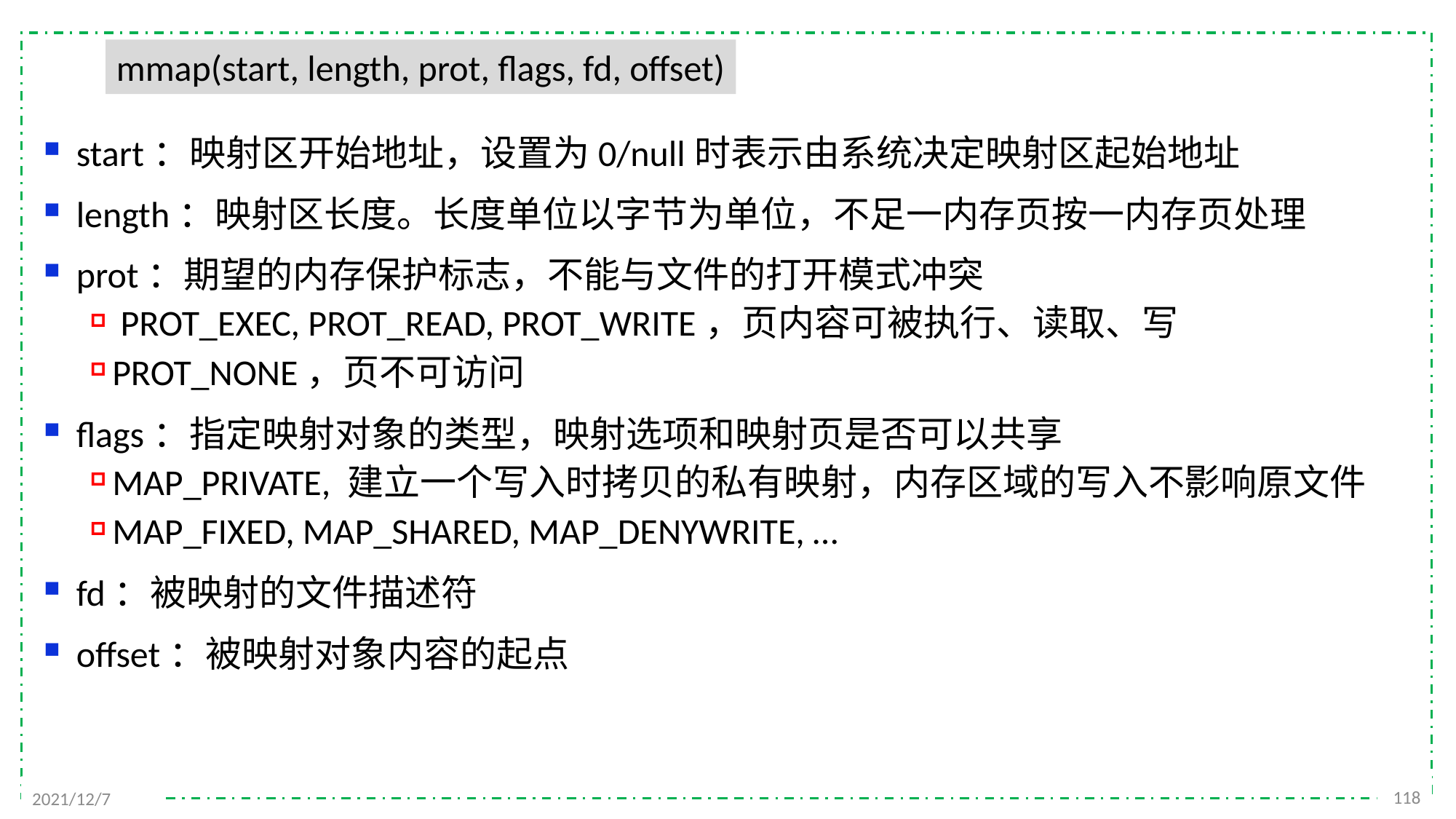

mmap(start, length, prot, flags, fd, offset)
start：映射区开始地址，设置为0/null时表示由系统决定映射区起始地址
length：映射区长度。长度单位以字节为单位，不足一内存页按一内存页处理
prot：期望的内存保护标志，不能与文件的打开模式冲突
 PROT_EXEC, PROT_READ, PROT_WRITE，页内容可被执行、读取、写
PROT_NONE，页不可访问
flags：指定映射对象的类型，映射选项和映射页是否可以共享
MAP_PRIVATE, 建立一个写入时拷贝的私有映射，内存区域的写入不影响原文件
MAP_FIXED, MAP_SHARED, MAP_DENYWRITE, …
fd：被映射的文件描述符
offset：被映射对象内容的起点
118
2021/12/7